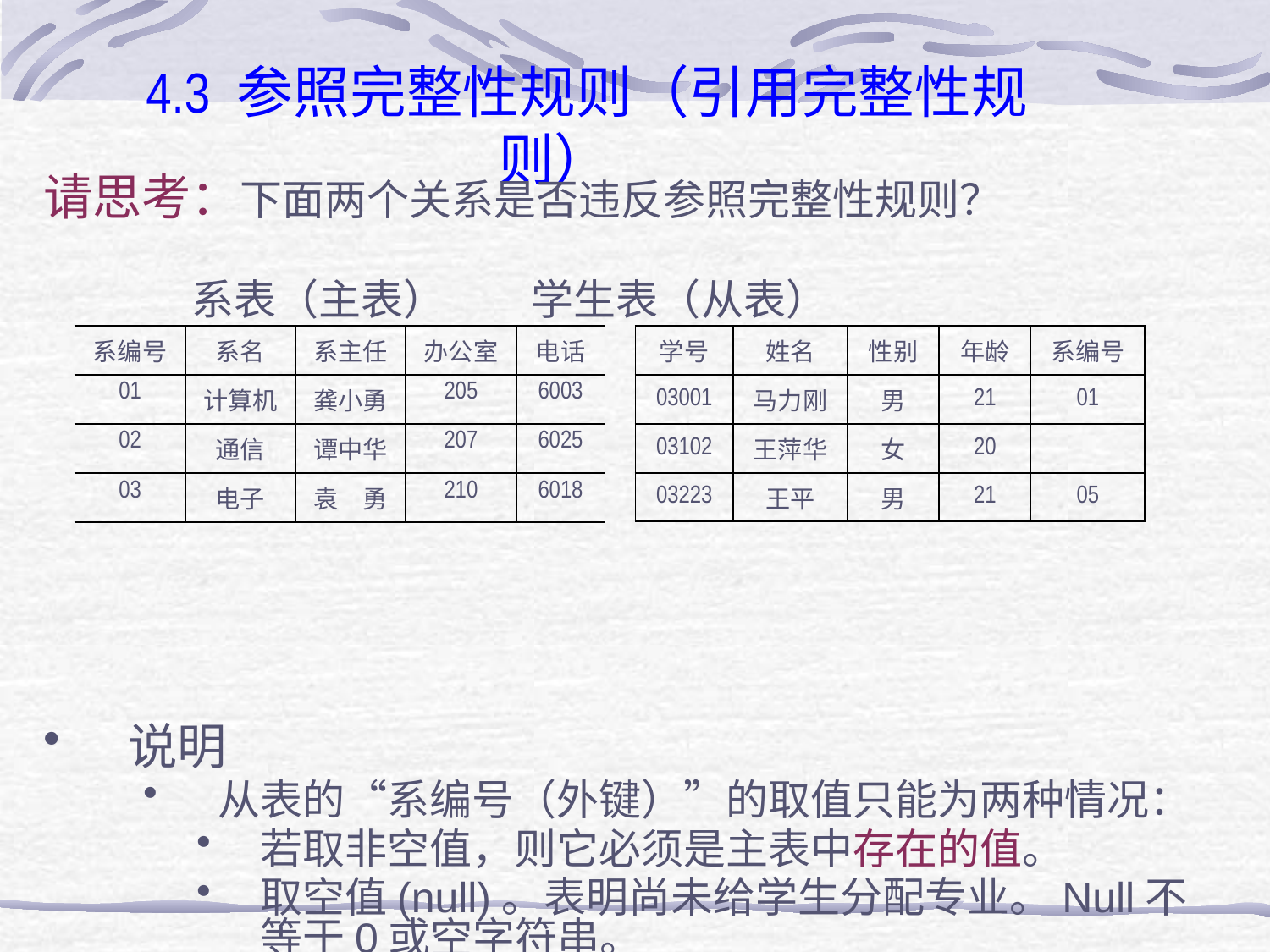

# 4.3 参照完整性规则（引用完整性规则）
请思考：下面两个关系是否违反参照完整性规则？

    系表（主表）         学生表（从表）

说明
从表的“系编号（外键）”的取值只能为两种情况：
若取非空值，则它必须是主表中存在的值。
取空值(null)。表明尚未给学生分配专业。Null不等于0或空字符串。
| 系编号 | 系名 | 系主任 | 办公室 | 电话 |
| --- | --- | --- | --- | --- |
| 01 | 计算机 | 龚小勇 | 205 | 6003 |
| 02 | 通信 | 谭中华 | 207 | 6025 |
| 03 | 电子 | 袁　勇 | 210 | 6018 |
| 学号 | 姓名 | 性别 | 年龄 | 系编号 |
| --- | --- | --- | --- | --- |
| 03001 | 马力刚 | 男 | 21 | 01 |
| 03102 | 王萍华 | 女 | 20 |  |
| 03223 | 王平 | 男 | 21 | 05 |